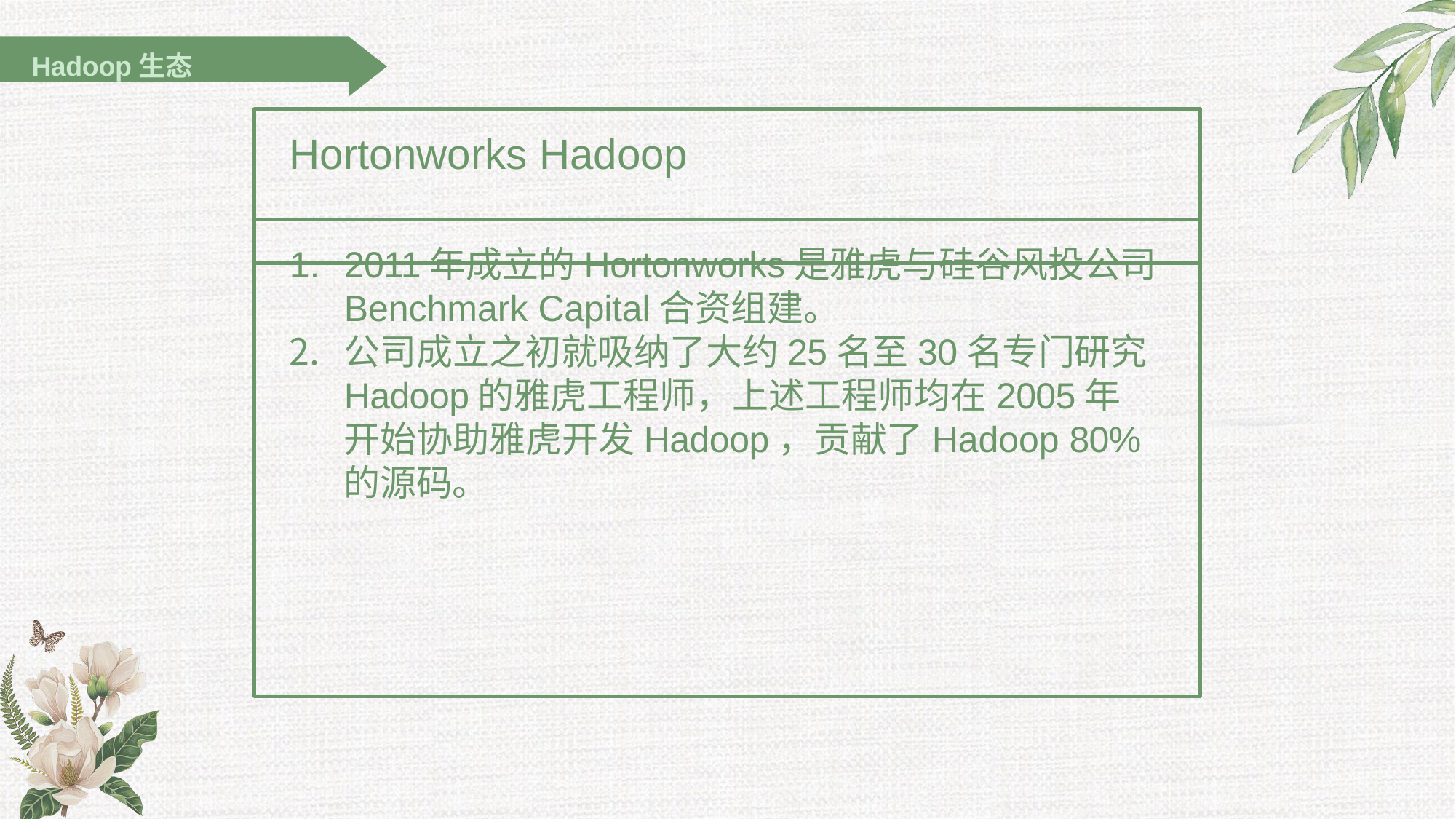

Hadoop生态
# Hortonworks Hadoop

2011年成立的Hortonworks是雅虎与硅谷风投公司 Benchmark Capital合资组建。
公司成立之初就吸纳了大约25名至30名专门研究 Hadoop的雅虎工程师，上述工程师均在2005年开始协助雅虎开发Hadoop，贡献了Hadoop 80%的源码。